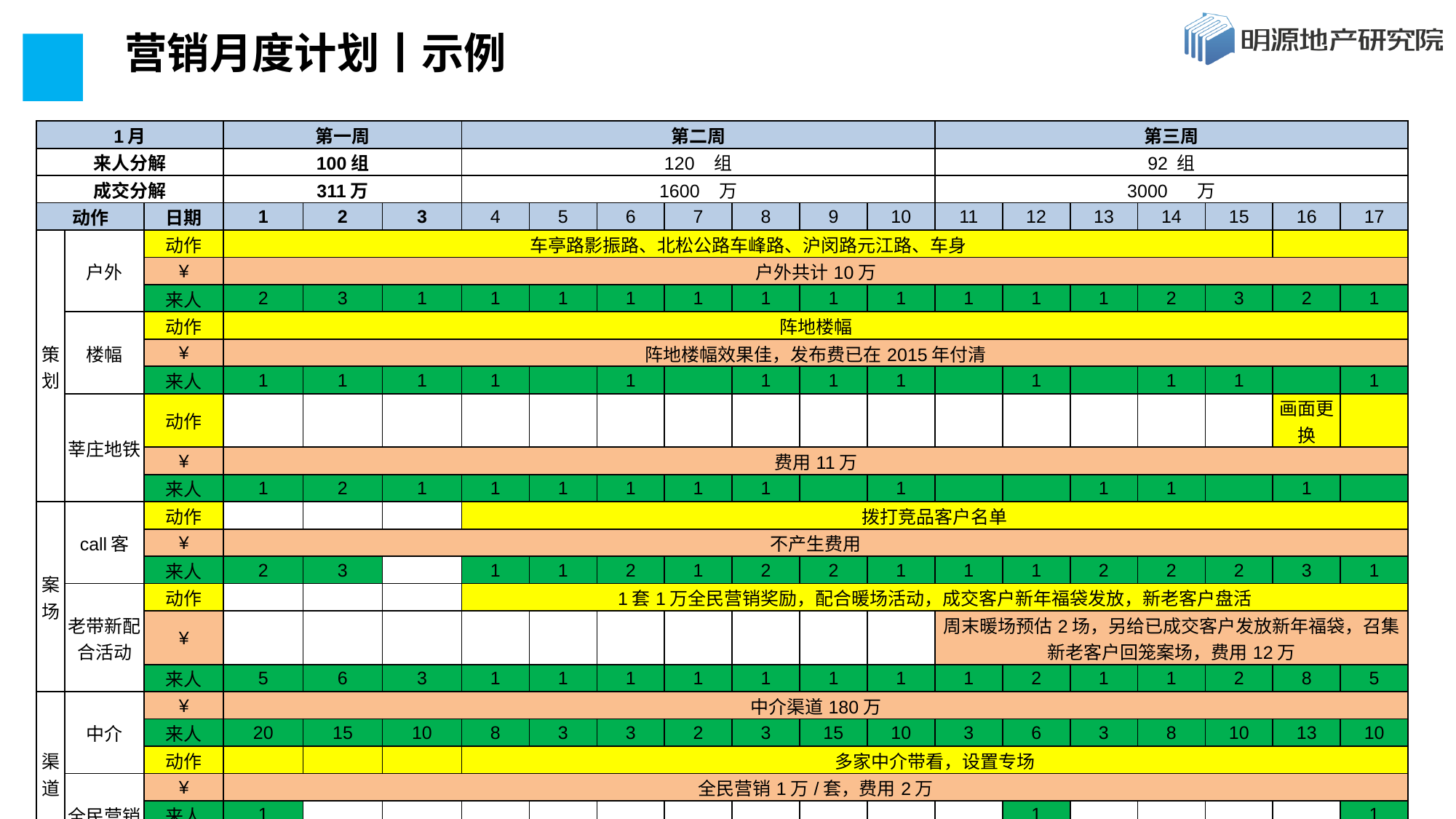

营销月度计划丨示例
| 1月 |  |  | 第一周 |  |  | 第二周 |  |  |  |  |  |  | 第三周 |  |  |  |  |  |  |
| --- | --- | --- | --- | --- | --- | --- | --- | --- | --- | --- | --- | --- | --- | --- | --- | --- | --- | --- | --- |
| 来人分解 |  |  | 100组 |  |  | 120 组 |  |  |  |  |  |  | 92 组 |  |  |  |  |  |  |
| 成交分解 |  |  | 311万 |  |  | 1600 万 |  |  |  |  |  |  | 3000 万 |  |  |  |  |  |  |
| 动作 |  | 日期 | 1 | 2 | 3 | 4 | 5 | 6 | 7 | 8 | 9 | 10 | 11 | 12 | 13 | 14 | 15 | 16 | 17 |
| 策划 | 户外 | 动作 | 车亭路影振路、北松公路车峰路、沪闵路元江路、车身 |  |  |  |  |  |  |  |  |  |  |  |  |  |  |  |  |
|  |  | ¥ | 户外共计10万 |  |  |  |  |  |  |  |  |  |  |  |  |  |  |  |  |
|  |  | 来人 | 2 | 3 | 1 | 1 | 1 | 1 | 1 | 1 | 1 | 1 | 1 | 1 | 1 | 2 | 3 | 2 | 1 |
|  | 楼幅 | 动作 | 阵地楼幅 |  |  |  |  |  |  |  |  |  |  |  |  |  |  |  |  |
|  |  | ¥ | 阵地楼幅效果佳，发布费已在2015年付清 |  |  |  |  |  |  |  |  |  |  |  |  |  |  |  |  |
|  |  | 来人 | 1 | 1 | 1 | 1 |  | 1 |  | 1 | 1 | 1 |  | 1 |  | 1 | 1 |  | 1 |
|  | 莘庄地铁 | 动作 |  |  |  |  |  |  |  |  |  |  |  |  |  |  |  | 画面更换 |  |
|  |  | ¥ | 费用11万 |  |  |  |  |  |  |  |  |  |  |  |  |  |  |  |  |
|  |  | 来人 | 1 | 2 | 1 | 1 | 1 | 1 | 1 | 1 |  | 1 |  |  | 1 | 1 |  | 1 |  |
| 案场 | call客 | 动作 |  |  |  | 拨打竞品客户名单 |  |  |  |  |  |  |  |  |  |  |  |  |  |
|  |  | ¥ | 不产生费用 |  |  |  |  |  |  |  |  |  |  |  |  |  |  |  |  |
|  |  | 来人 | 2 | 3 |  | 1 | 1 | 2 | 1 | 2 | 2 | 1 | 1 | 1 | 2 | 2 | 2 | 3 | 1 |
|  | 老带新配合活动 | 动作 |  |  |  | 1套1万全民营销奖励，配合暖场活动，成交客户新年福袋发放，新老客户盘活 |  |  |  |  |  |  |  |  |  |  |  |  |  |
|  |  | ¥ |  |  |  |  |  |  |  |  |  |  | 周末暖场预估2场，另给已成交客户发放新年福袋，召集新老客户回笼案场，费用12万 |  |  |  |  |  |  |
|  |  | 来人 | 5 | 6 | 3 | 1 | 1 | 1 | 1 | 1 | 1 | 1 | 1 | 2 | 1 | 1 | 2 | 8 | 5 |
| 渠道 | 中介 | ¥ | 中介渠道180万 |  |  |  |  |  |  |  |  |  |  |  |  |  |  |  |  |
|  |  | 来人 | 20 | 15 | 10 | 8 | 3 | 3 | 2 | 3 | 15 | 10 | 3 | 6 | 3 | 8 | 10 | 13 | 10 |
|  |  | 动作 |  |  |  | 多家中介带看，设置专场 |  |  |  |  |  |  |  |  |  |  |  |  |  |
|  | 全民营销 | ¥ | 全民营销1万/套，费用2万 |  |  |  |  |  |  |  |  |  |  |  |  |  |  |  |  |
|  |  | 来人 | 1 |  |  |  |  |  |  |  |  |  |  | 1 |  |  |  |  | 1 |
|  |  |  |  |  |  |  |  |  |  |  |  |  |  |  |  |  |  |  |  |